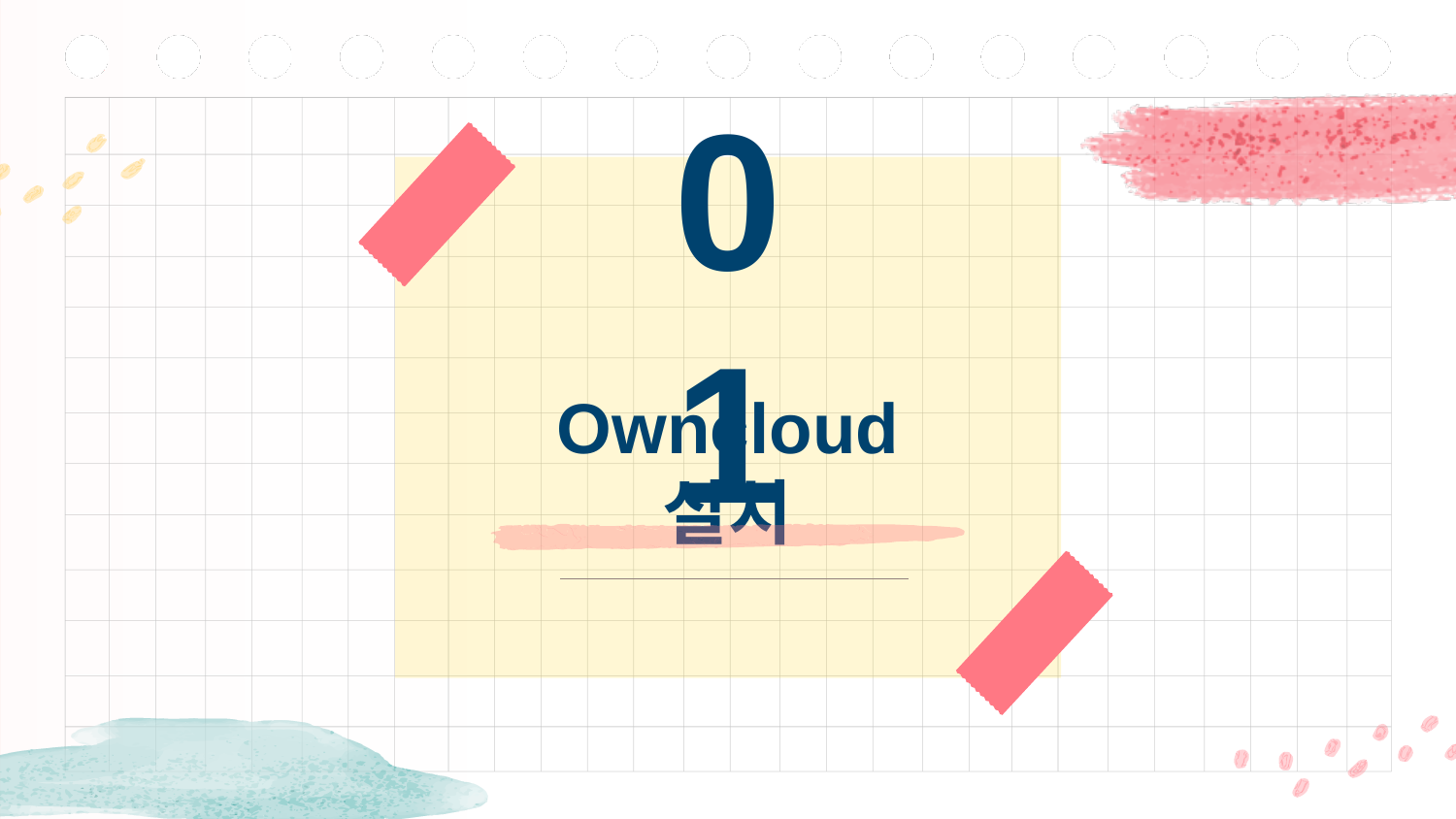

01
# Owncloud 설치

You could enter a subtitle here if you need it